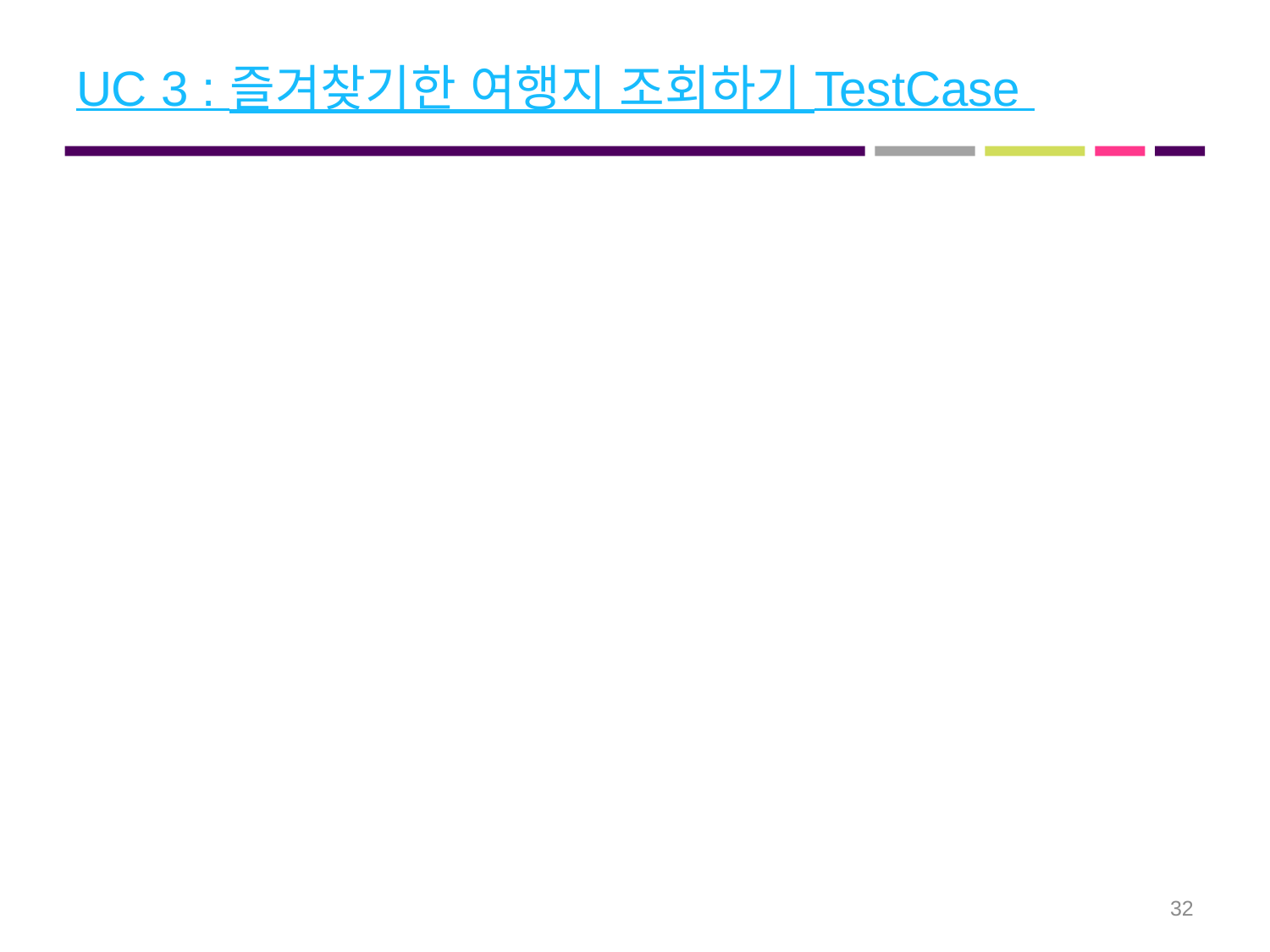

# UC 3 : 즐겨찾기한 여행지 조회하기 TestCase
32